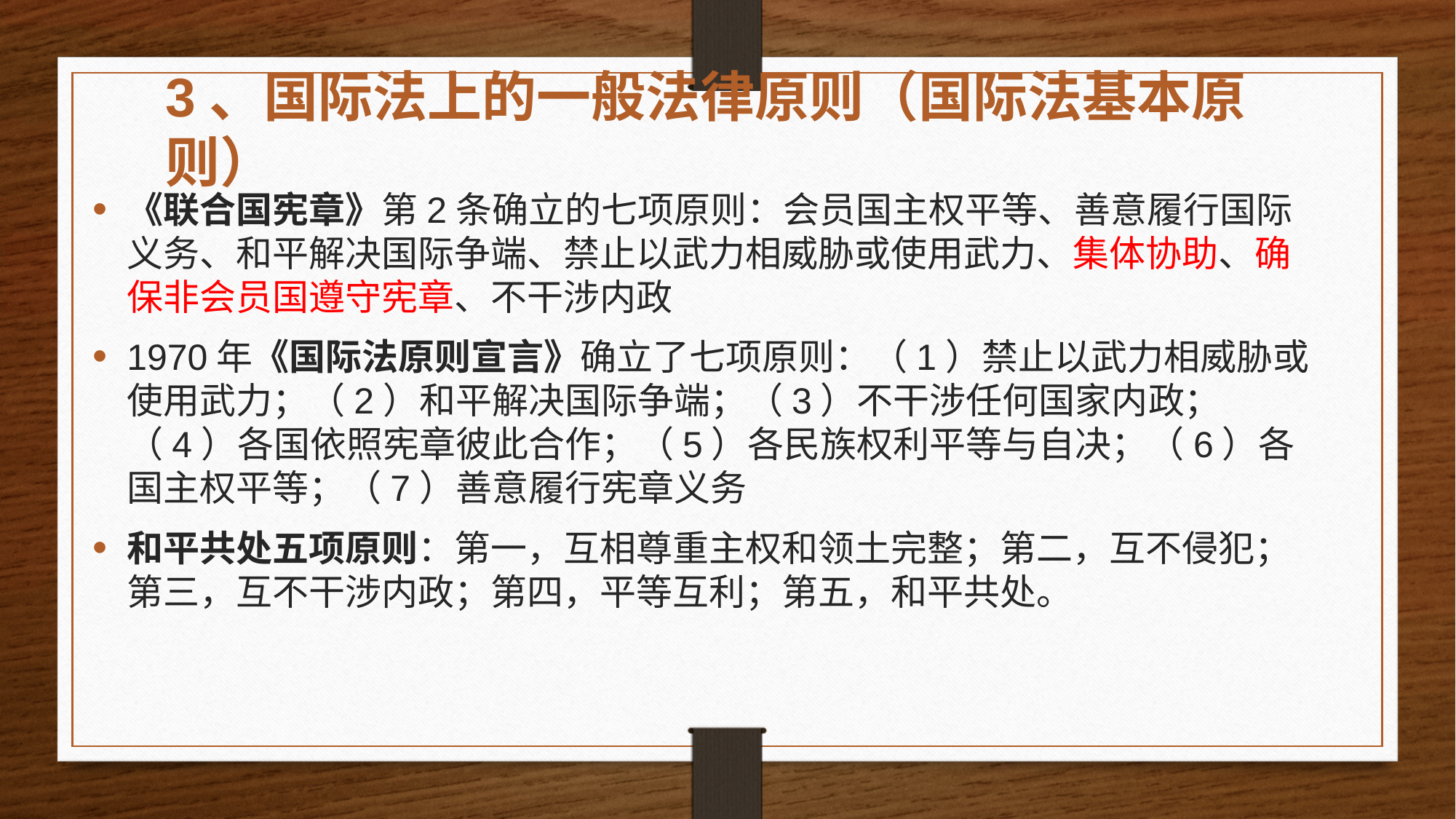

# 3、国际法上的一般法律原则（国际法基本原则）
《联合国宪章》第2条确立的七项原则：会员国主权平等、善意履行国际义务、和平解决国际争端、禁止以武力相威胁或使用武力、集体协助、确保非会员国遵守宪章、不干涉内政
1970年《国际法原则宣言》确立了七项原则：（1）禁止以武力相威胁或使用武力；（2）和平解决国际争端；（3）不干涉任何国家内政；（4）各国依照宪章彼此合作；（5）各民族权利平等与自决；（6）各国主权平等；（7）善意履行宪章义务
和平共处五项原则：第一，互相尊重主权和领土完整；第二，互不侵犯；第三，互不干涉内政；第四，平等互利；第五，和平共处。